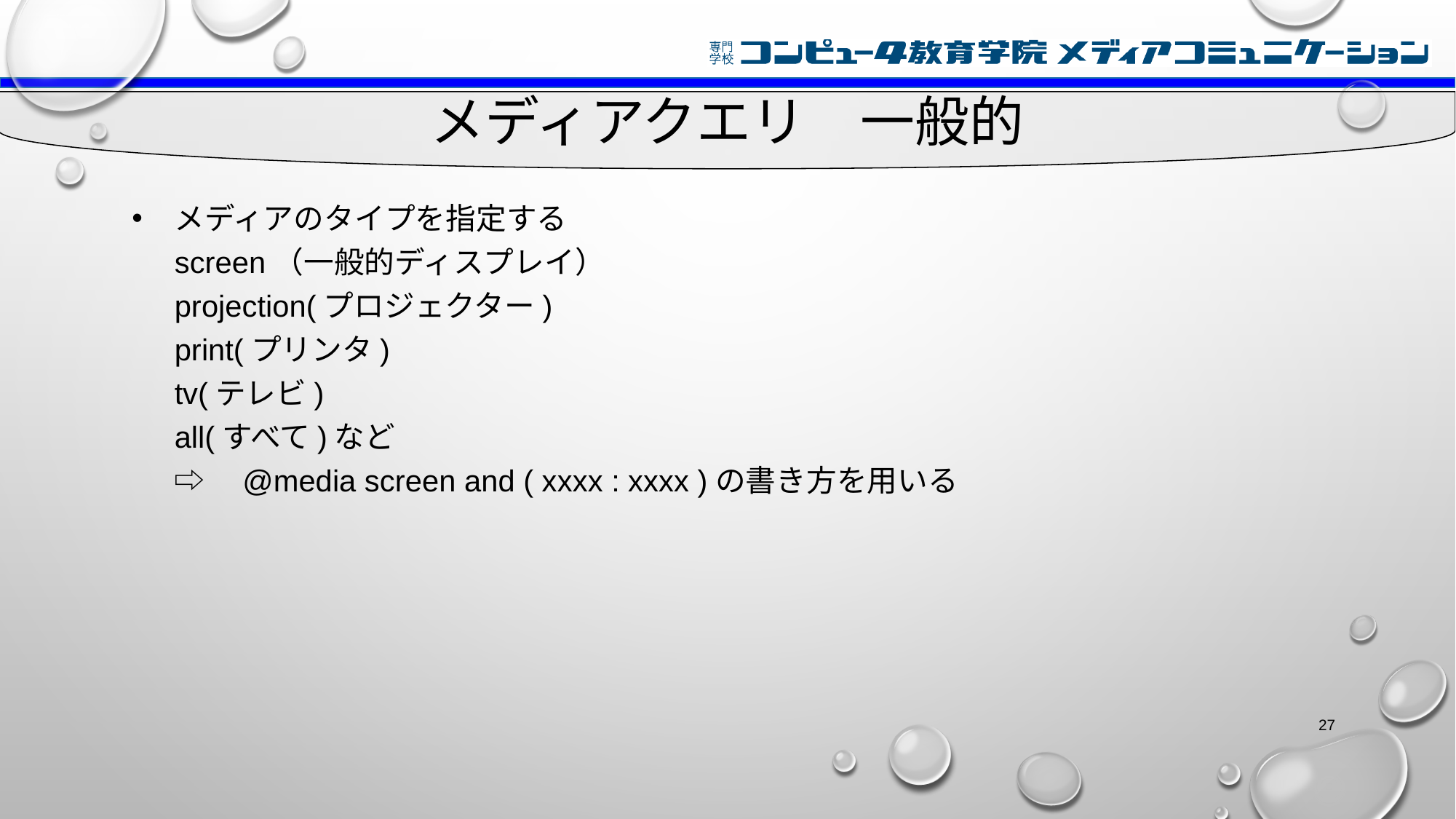

# メディアクエリ　一般的
メディアのタイプを指定する
screen（一般的ディスプレイ）
projection(プロジェクター)
print(プリンタ)
tv(テレビ)
all(すべて)など
⇨　@media screen and ( xxxx : xxxx )の書き方を用いる
27